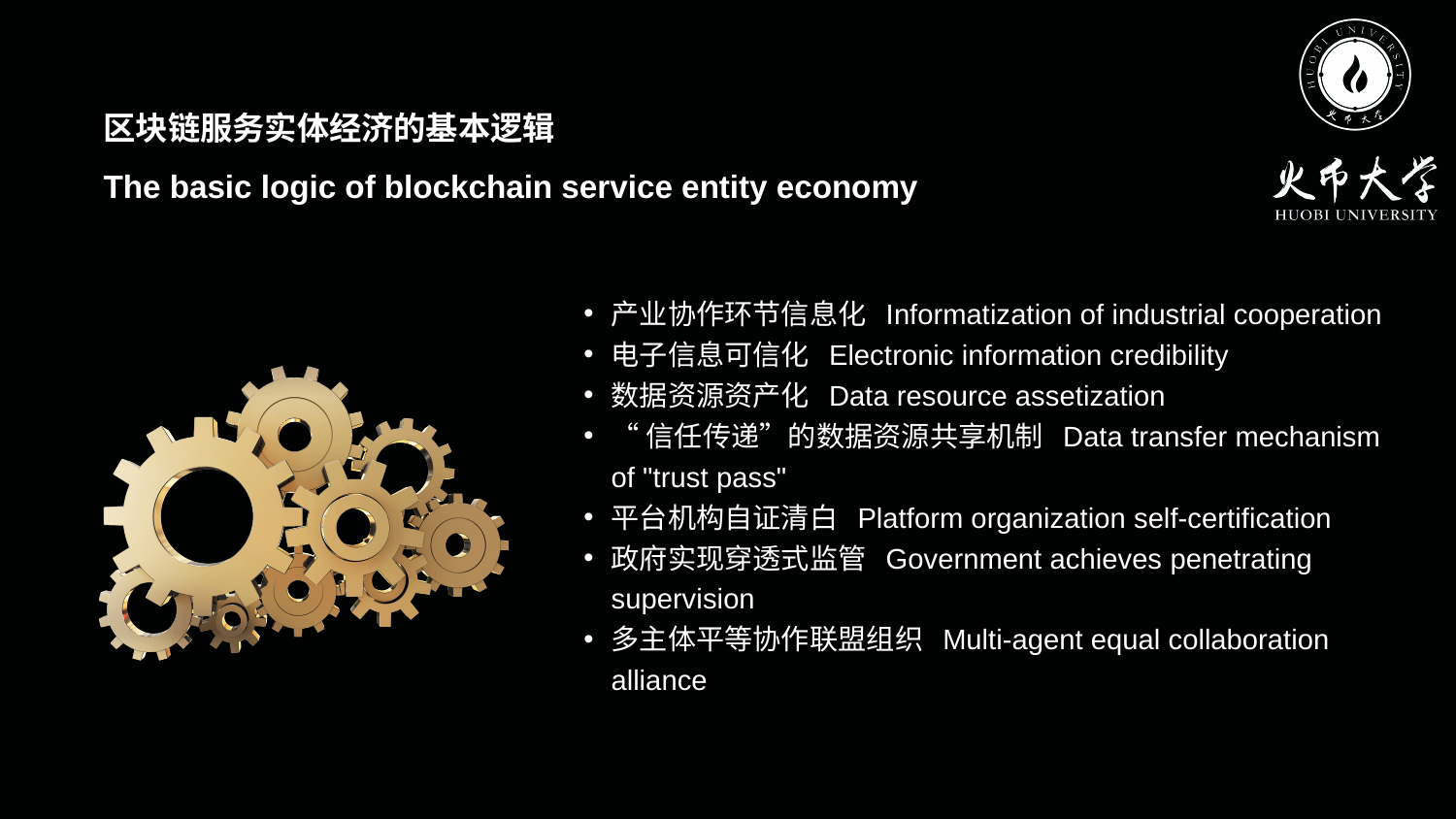

区块链服务实体经济的基本逻辑
The basic logic of blockchain service entity economy
产业协作环节信息化  Informatization of industrial cooperation
电子信息可信化  Electronic information credibility
数据资源资产化  Data resource assetization
“信任传递”的数据资源共享机制  Data transfer mechanism of "trust pass"
平台机构自证清白  Platform organization self-certification
政府实现穿透式监管  Government achieves penetrating supervision
多主体平等协作联盟组织  Multi-agent equal collaboration alliance